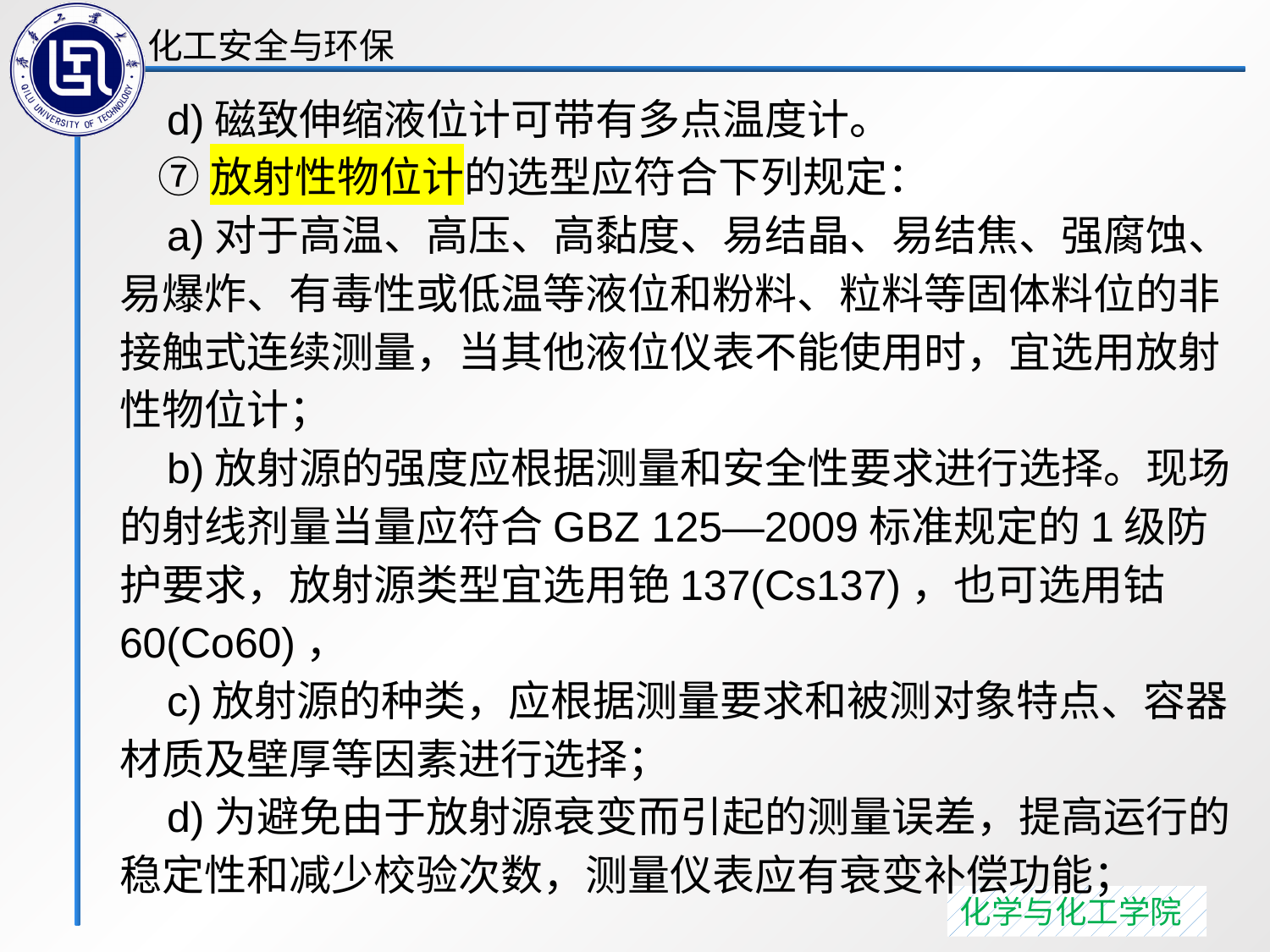

d)磁致伸缩液位计可带有多点温度计。
    ⑦放射性物位计的选型应符合下列规定：
    a)对于高温、高压、高黏度、易结晶、易结焦、强腐蚀、易爆炸、有毒性或低温等液位和粉料、粒料等固体料位的非接触式连续测量，当其他液位仪表不能使用时，宜选用放射性物位计；
    b)放射源的强度应根据测量和安全性要求进行选择。现场的射线剂量当量应符合GBZ 125—2009标准规定的1级防护要求，放射源类型宜选用铯137(Cs137)，也可选用钴60(Co60)，
    c)放射源的种类，应根据测量要求和被测对象特点、容器材质及壁厚等因素进行选择；
    d)为避免由于放射源衰变而引起的测量误差，提高运行的稳定性和减少校验次数，测量仪表应有衰变补偿功能；